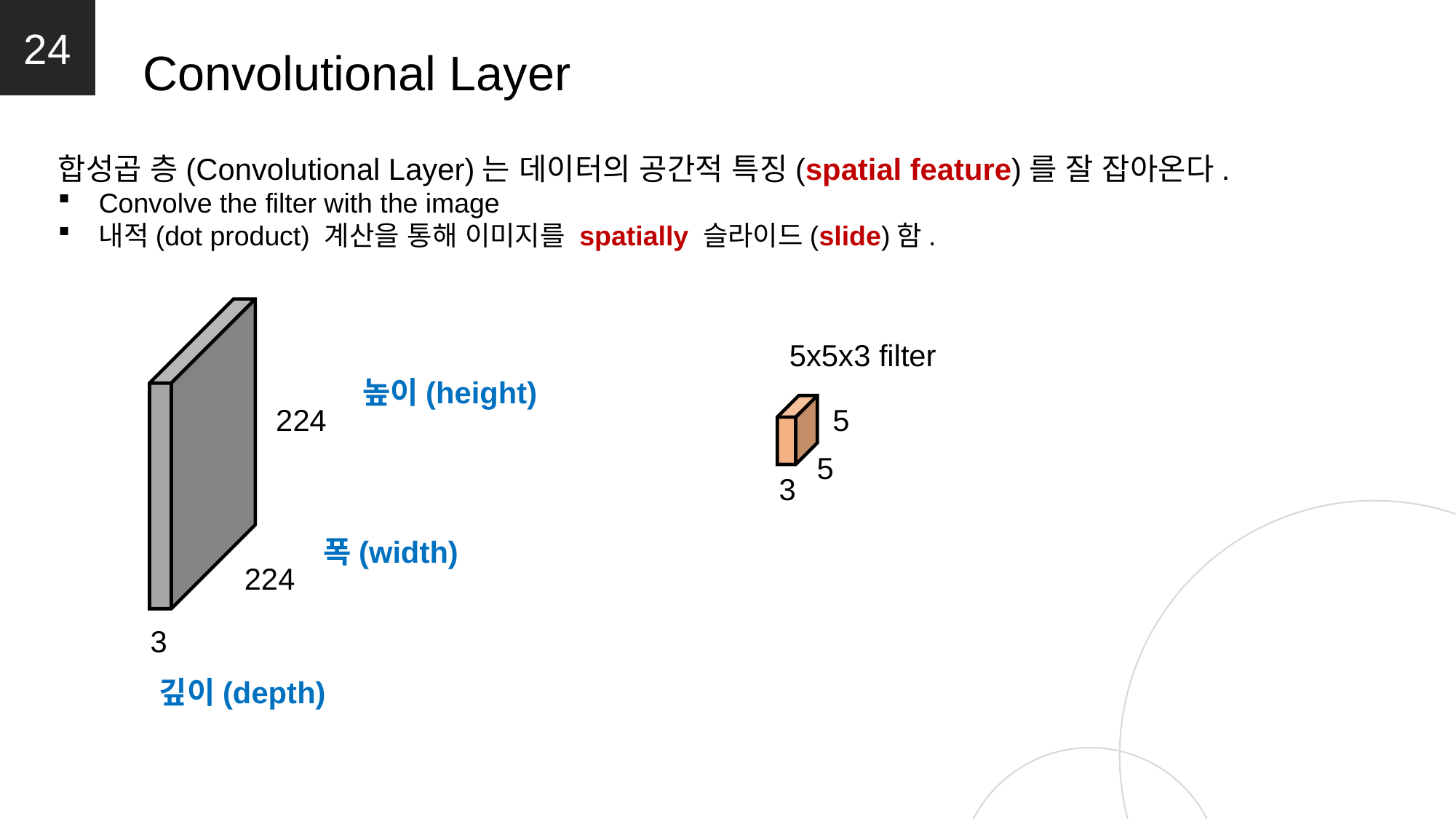

24
Convolutional Layer
합성곱 층(Convolutional Layer)는 데이터의 공간적 특징(spatial feature)를 잘 잡아온다.
Convolve the filter with the image
내적(dot product) 계산을 통해 이미지를 spatially 슬라이드(slide)함.

5x5x3 filter
높이(height)
224

5
5
3
폭(width)
224
3
깊이(depth)